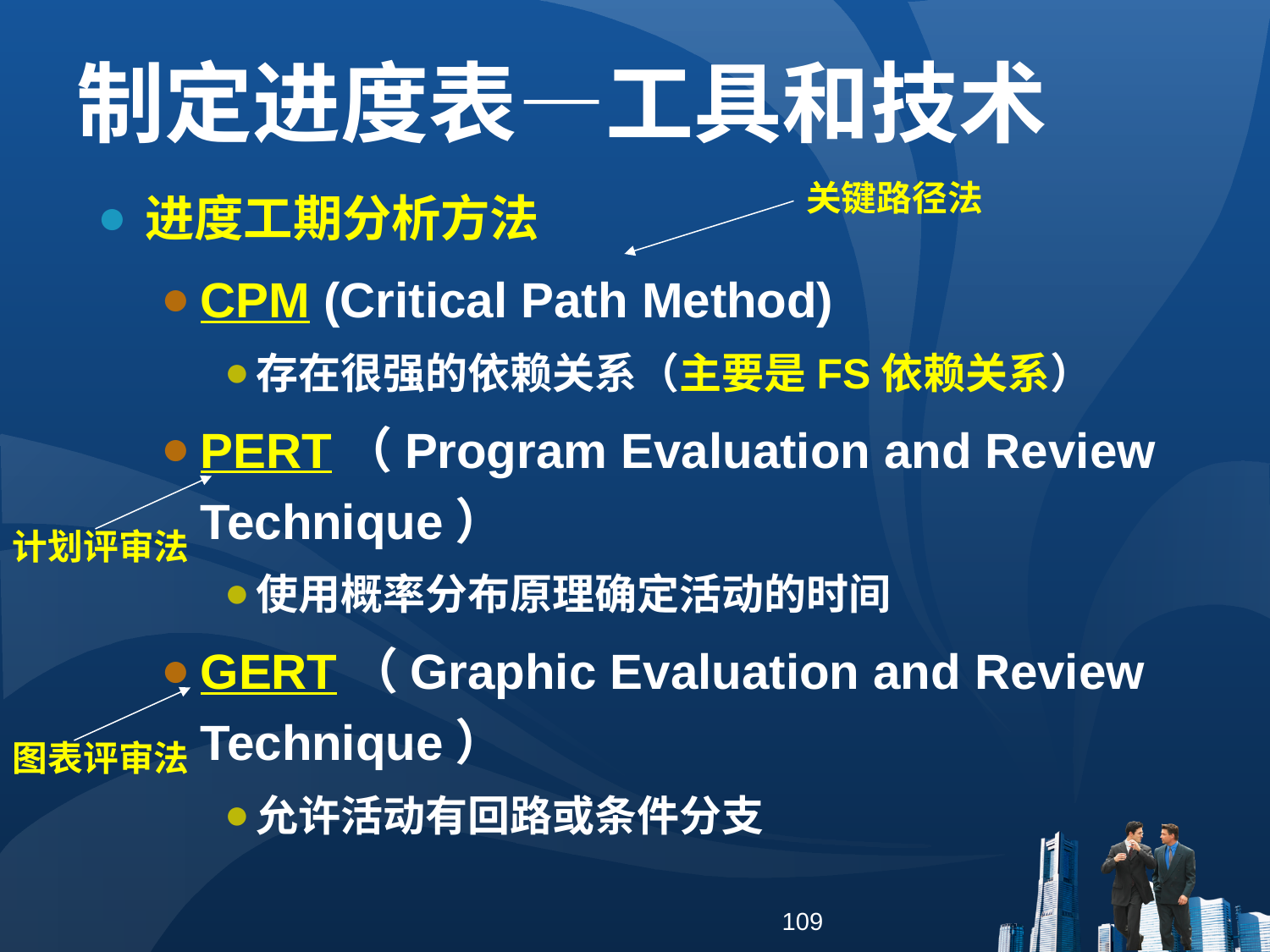

制定进度表—工具和技术
进度工期分析方法
CPM (Critical Path Method)
存在很强的依赖关系（主要是FS依赖关系）
PERT（Program Evaluation and Review Technique）
使用概率分布原理确定活动的时间
GERT（Graphic Evaluation and Review Technique）
允许活动有回路或条件分支

关键路径法

计划评审法

图表评审法
109